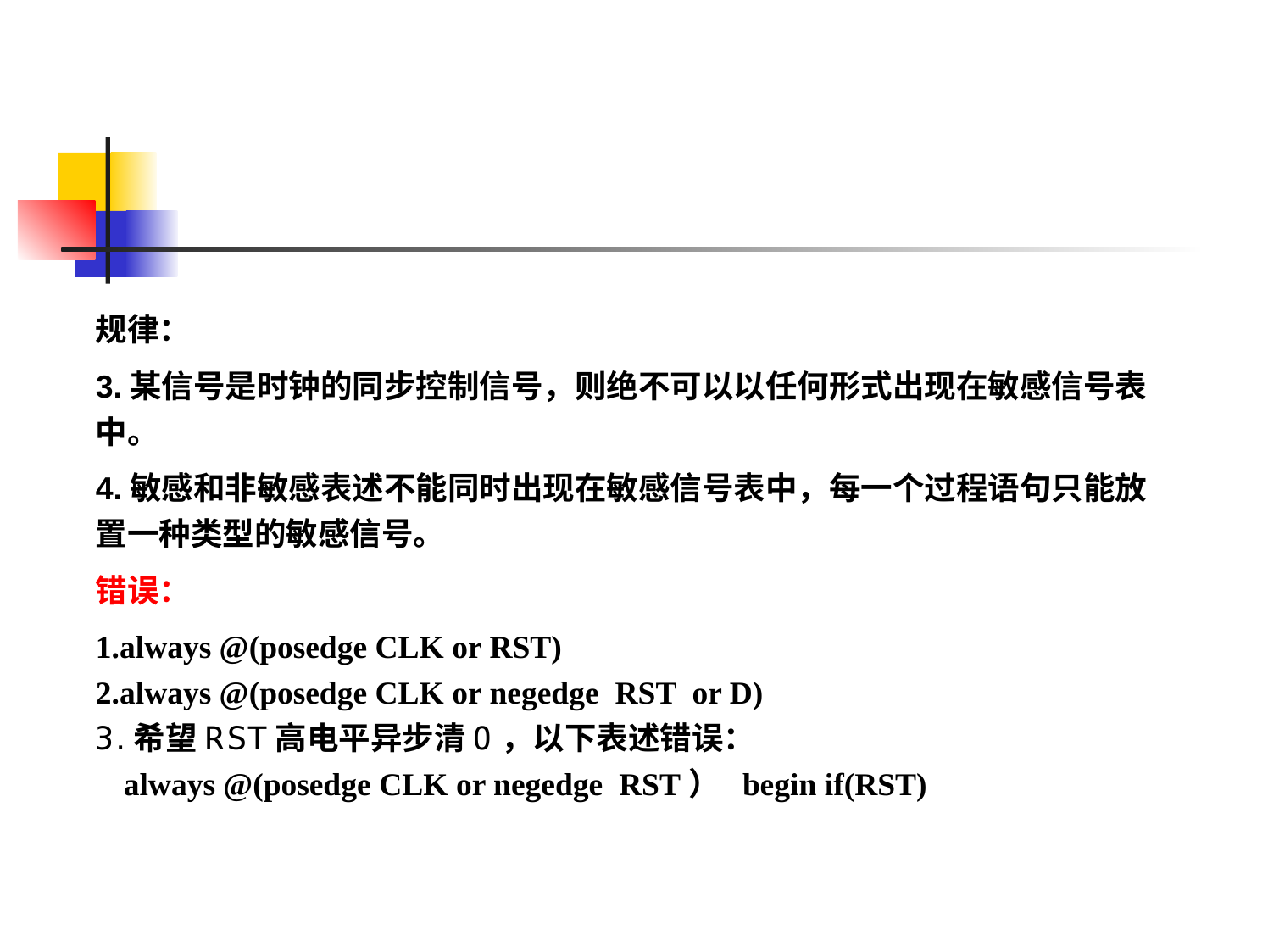

规律：
3.某信号是时钟的同步控制信号，则绝不可以以任何形式出现在敏感信号表中。
4.敏感和非敏感表述不能同时出现在敏感信号表中，每一个过程语句只能放置一种类型的敏感信号。
错误：
1.always @(posedge CLK or RST)
2.always @(posedge CLK or negedge  RST  or D)
3.希望RST高电平异步清0，以下表述错误：
   always @(posedge CLK or negedge  RST）  begin if(RST)